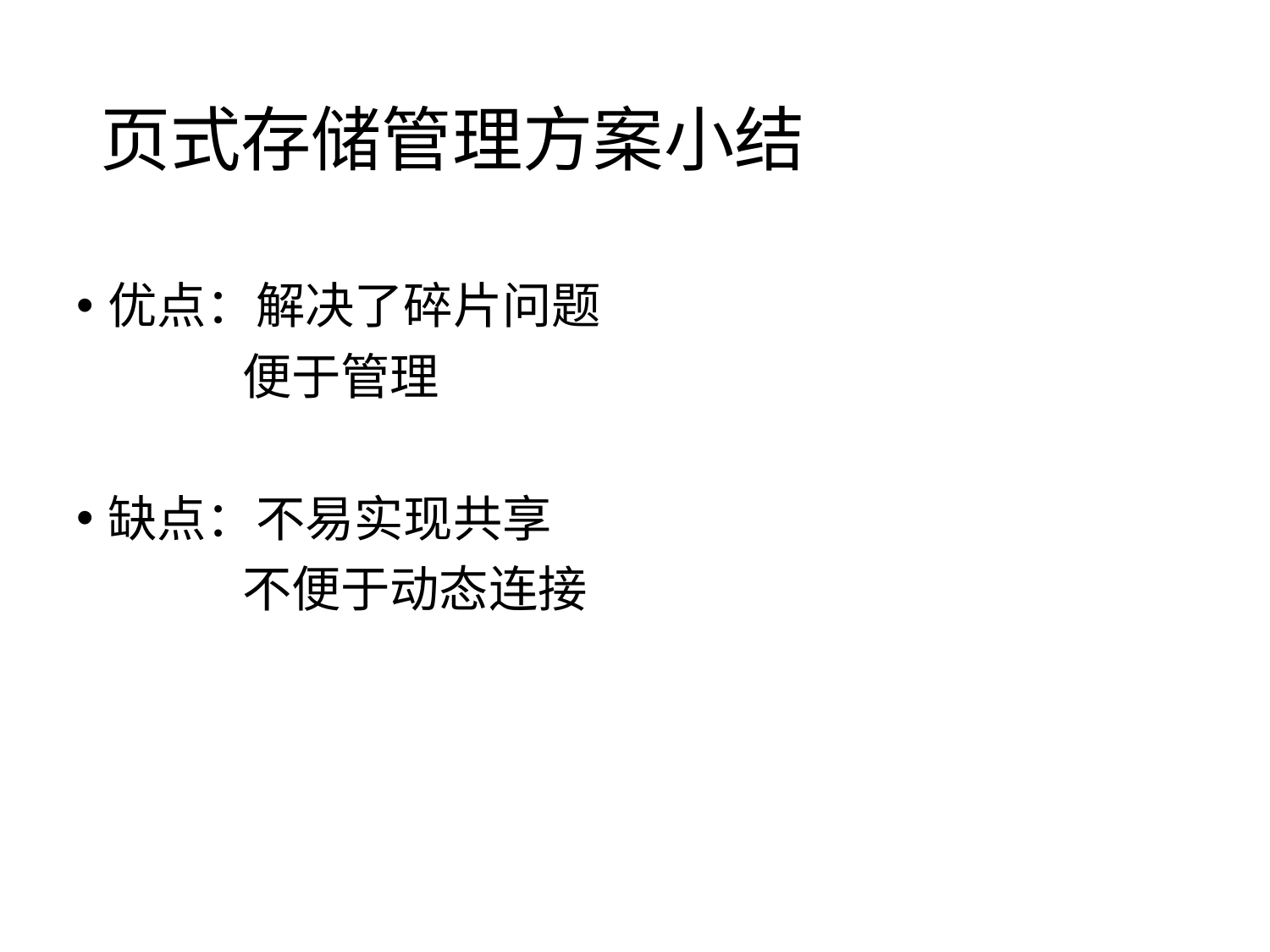

# 页式存储管理方案小结
优点：解决了碎片问题
              便于管理

缺点：不易实现共享
              不便于动态连接